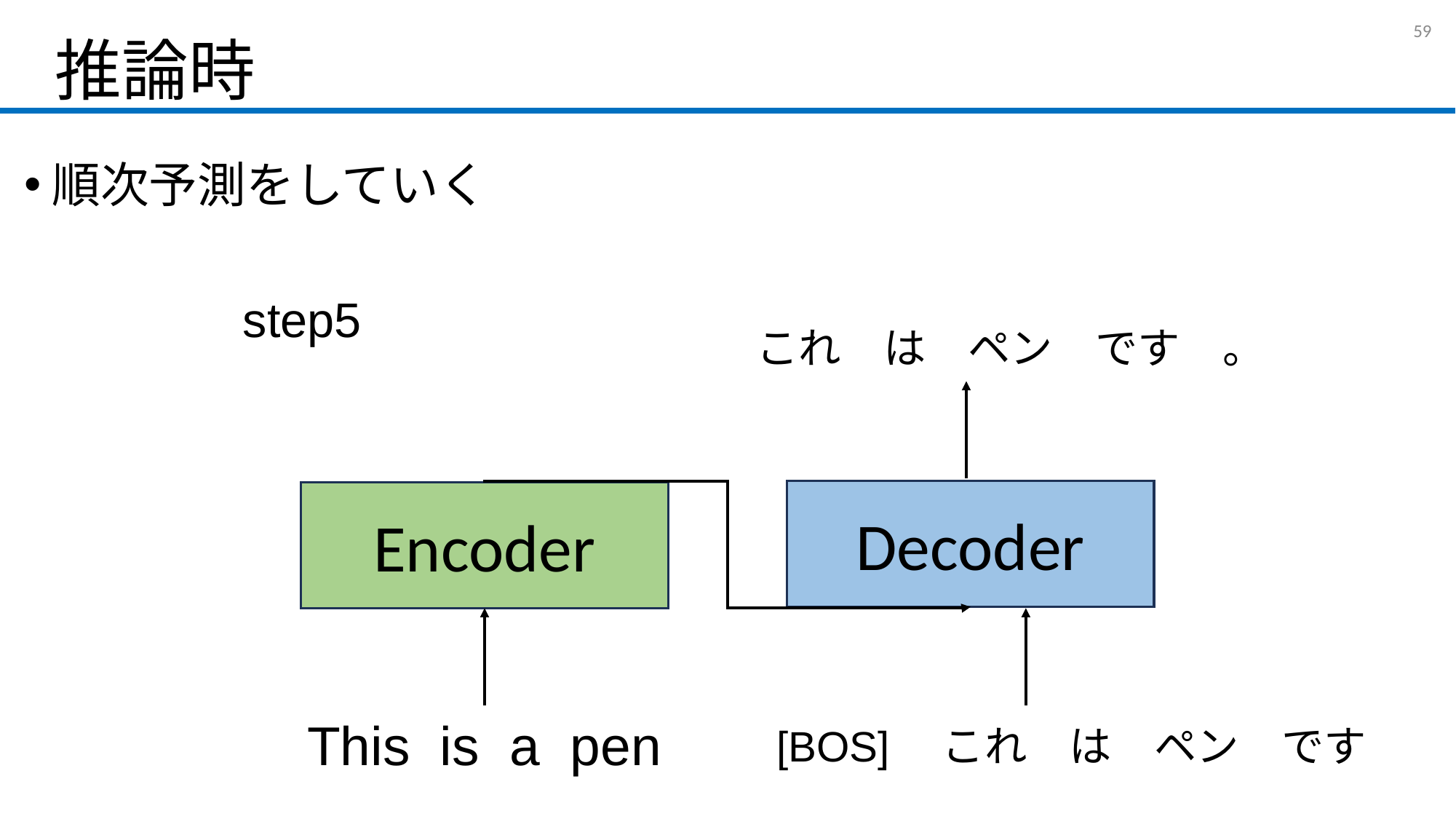

# 推論時
59
順次予測をしていく

		step5
これ　は　ペン　です　。
Decoder
Encoder
This  is  a  pen
[BOS]　これ　は　ペン　です